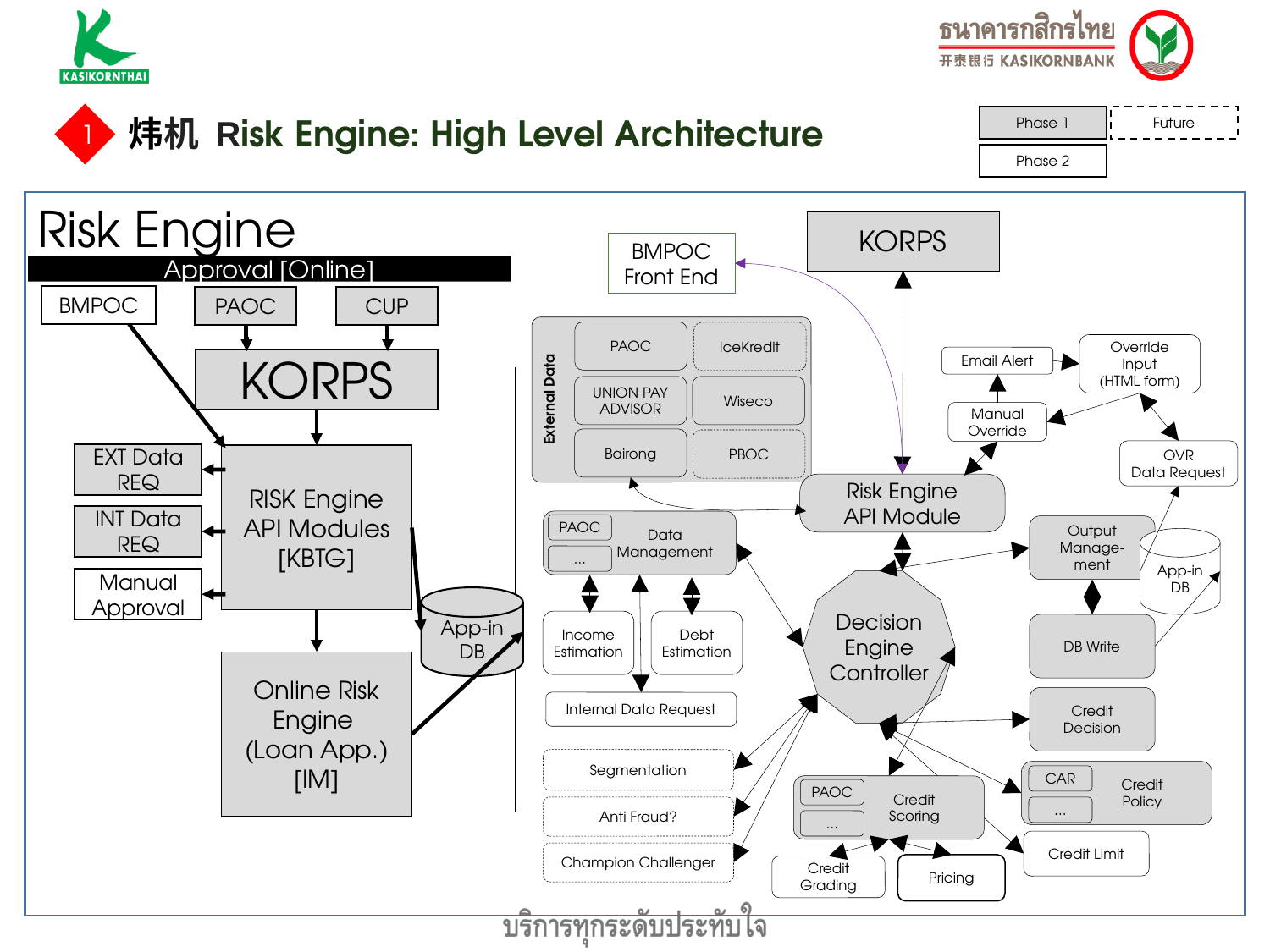

1
Future
Phase 1
炜机 Risk Engine: High Level Architecture
Phase 2
Risk Engine
KORPS
BMPOC Front End
Approval [Online]
BMPOC
PAOC
CUP
External Data
PAOC
IceKredit
UNION PAY ADVISOR
Wiseco
Bairong
PBOC
Override Input
(HTML form)
Email Alert
KORPS
Manual Override
OVR
Data Request
EXT Data REQ
RISK Engine
API Modules
[KBTG]
Risk Engine
API Module
INT Data REQ
Data
Management
PAOC
Output Manage-ment
App-in
DB
…
Manual Approval
Decision Engine
Controller
App-in
DB
Income Estimation
Debt
Estimation
DB Write
Online Risk Engine
(Loan App.)
[IM]
Credit
Decision
Internal Data Request
Segmentation
Credit
Policy
CAR
…
Credit
Scoring
PAOC
…
Anti Fraud?
Credit Limit
Champion Challenger
Pricing
Credit Grading